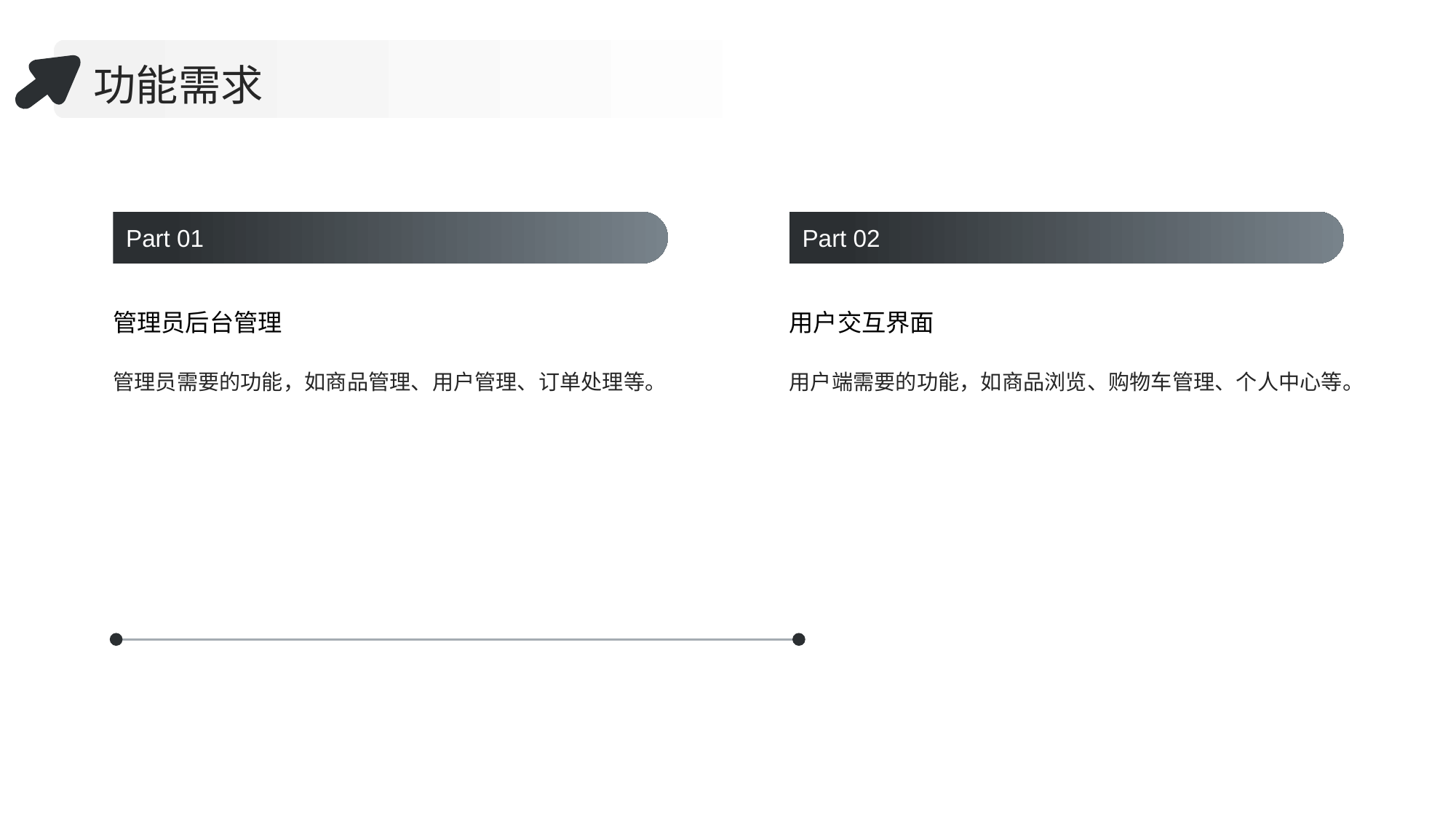

功能需求
Part 01
Part 02
管理员后台管理
用户交互界面
管理员需要的功能，如商品管理、用户管理、订单处理等。
用户端需要的功能，如商品浏览、购物车管理、个人中心等。